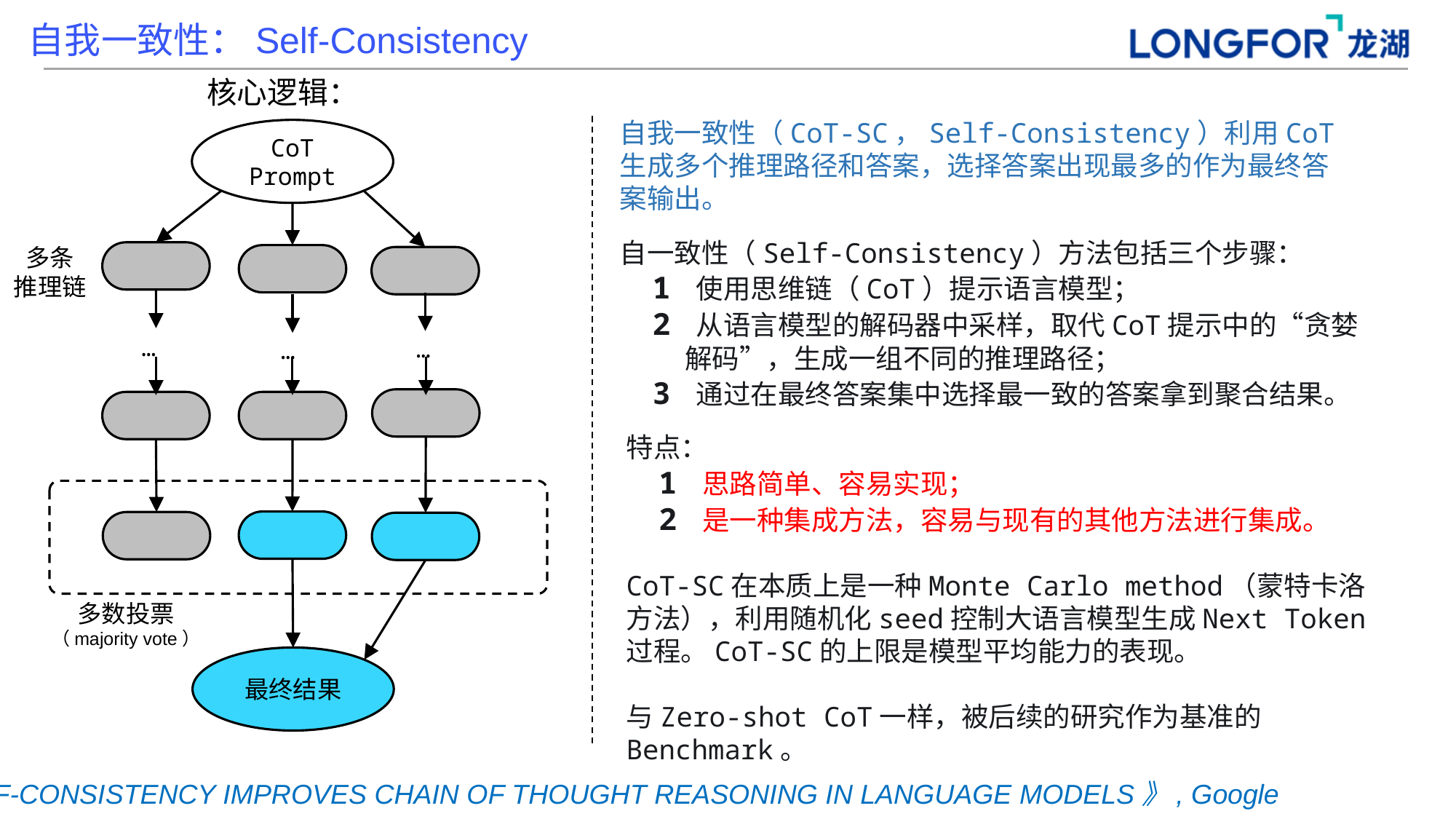

自我一致性：Self-Consistency
核心逻辑：
自我一致性（CoT-SC，Self-Consistency）利用CoT生成多个推理路径和答案，选择答案出现最多的作为最终答案输出。
CoT Prompt
自一致性（Self-Consistency）方法包括三个步骤：
1 使用思维链（CoT）提示语言模型；
2 从语言模型的解码器中采样，取代CoT提示中的“贪婪解码”，生成一组不同的推理路径；
3 通过在最终答案集中选择最一致的答案拿到聚合结果。
多条
推理链

…
…
…

特点：
1 思路简单、容易实现；
2 是一种集成方法，容易与现有的其他方法进行集成。

CoT-SC在本质上是一种Monte Carlo method（蒙特卡洛方法），利用随机化seed控制大语言模型生成Next Token过程。CoT-SC的上限是模型平均能力的表现。

与Zero-shot CoT一样，被后续的研究作为基准的Benchmark。

多数投票
（majority vote）
最终结果
《SELF-CONSISTENCY IMPROVES CHAIN OF THOUGHT REASONING IN LANGUAGE MODELS》, Google